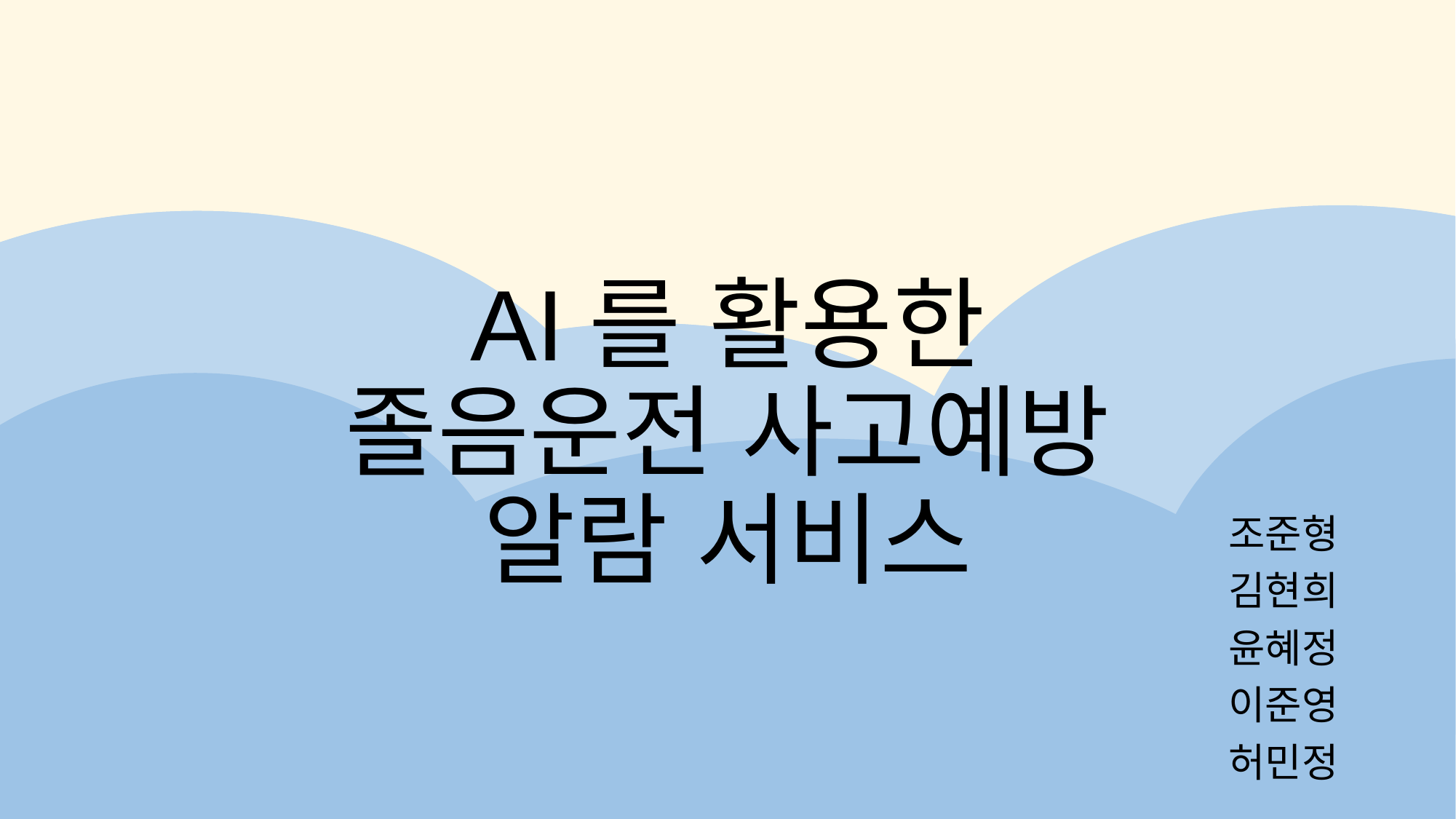

# AI를 활용한 졸음운전 사고예방 알람 서비스
조준형
김현희
윤혜정
이준영
허민정